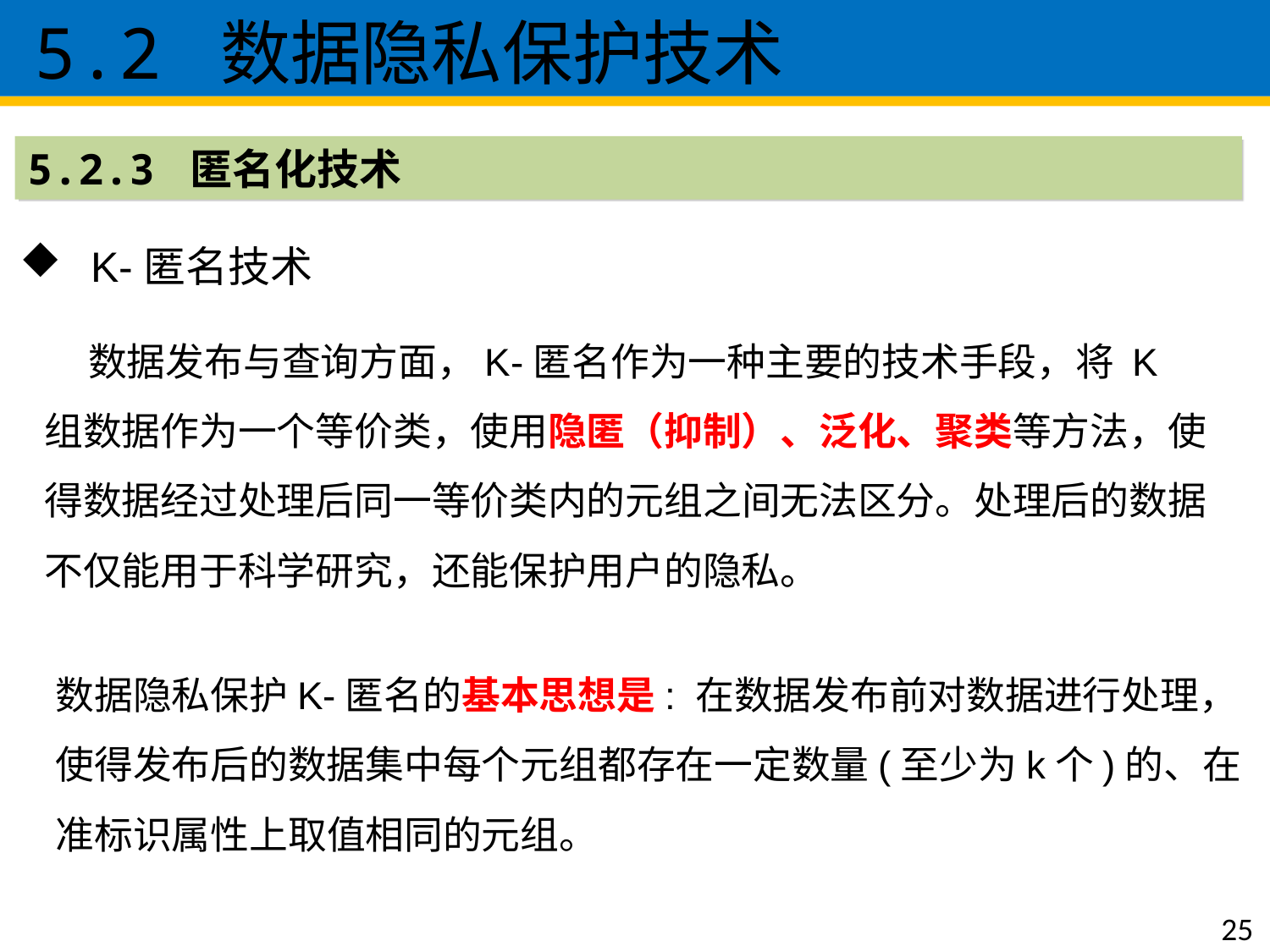

5.2 数据隐私保护技术
5.2.3 匿名化技术
  K-匿名技术
    数据发布与查询方面，K-匿名作为一种主要的技术手段，将 K 组数据作为一个等价类，使用隐匿（抑制）、泛化、聚类等方法，使得数据经过处理后同一等价类内的元组之间无法区分。处理后的数据不仅能用于科学研究，还能保护用户的隐私。
数据隐私保护K-匿名的基本思想是: 在数据发布前对数据进行处理，使得发布后的数据集中每个元组都存在一定数量(至少为k个)的、在准标识属性上取值相同的元组。
25